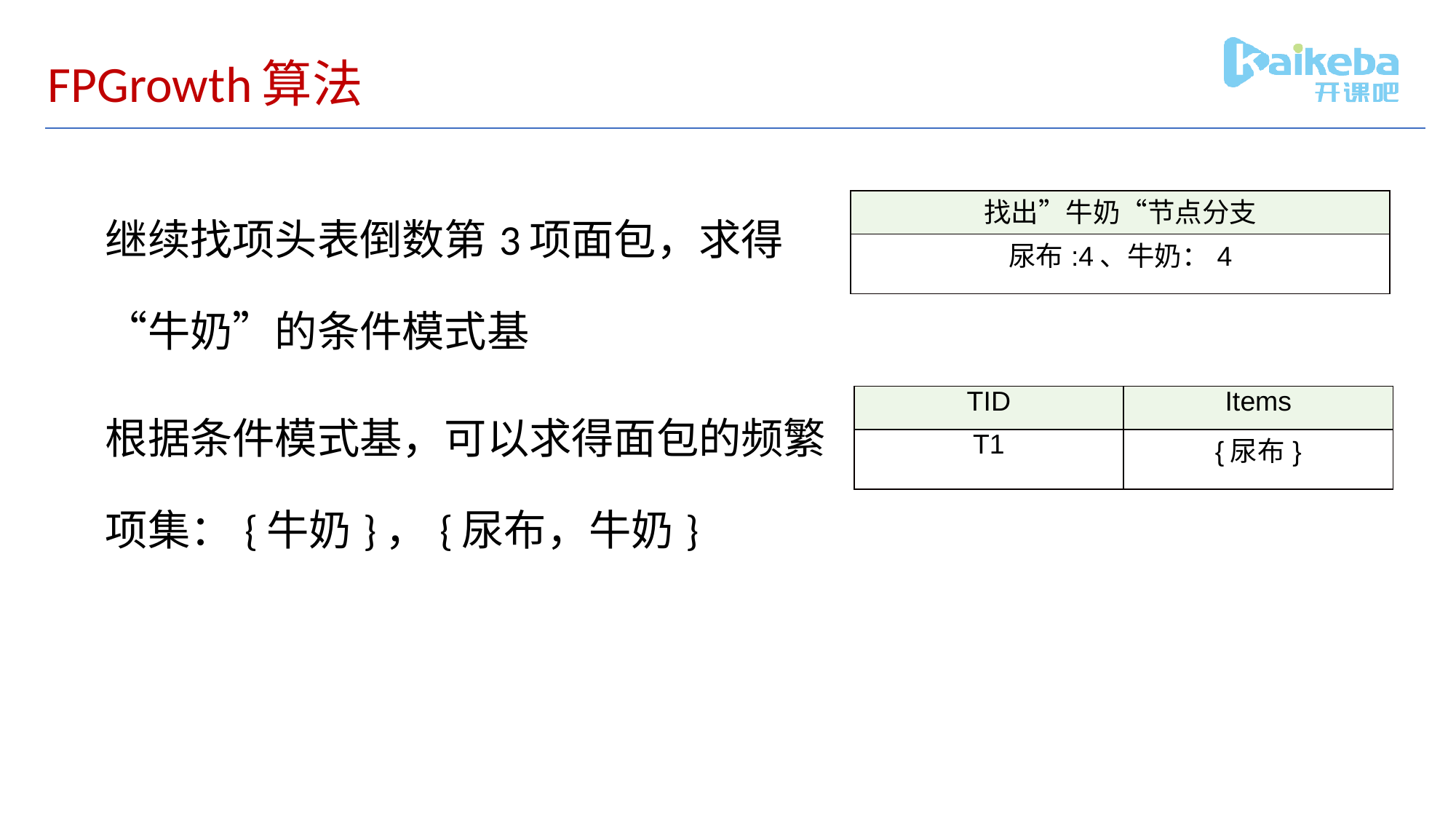

# FPGrowth算法
继续找项头表倒数第3项面包，求得“牛奶”的条件模式基
根据条件模式基，可以求得面包的频繁项集：{牛奶}，{尿布，牛奶}
| 找出”牛奶“节点分支 |
| --- |
| 尿布:4、牛奶：4 |
| TID | Items |
| --- | --- |
| T1 | {尿布} |